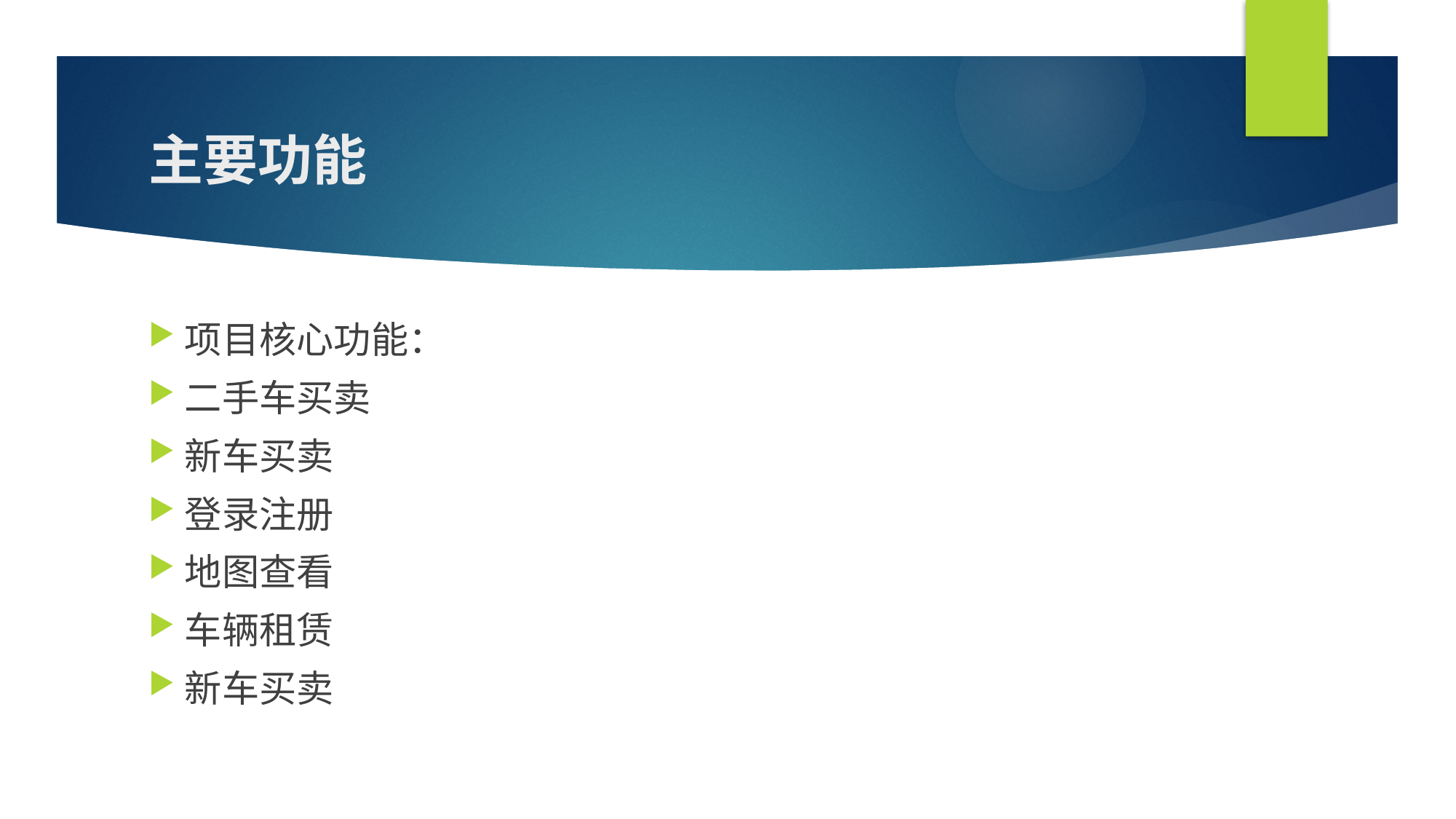

# 主要功能
项目核心功能：
二手车买卖
新车买卖
登录注册
地图查看
车辆租赁
新车买卖